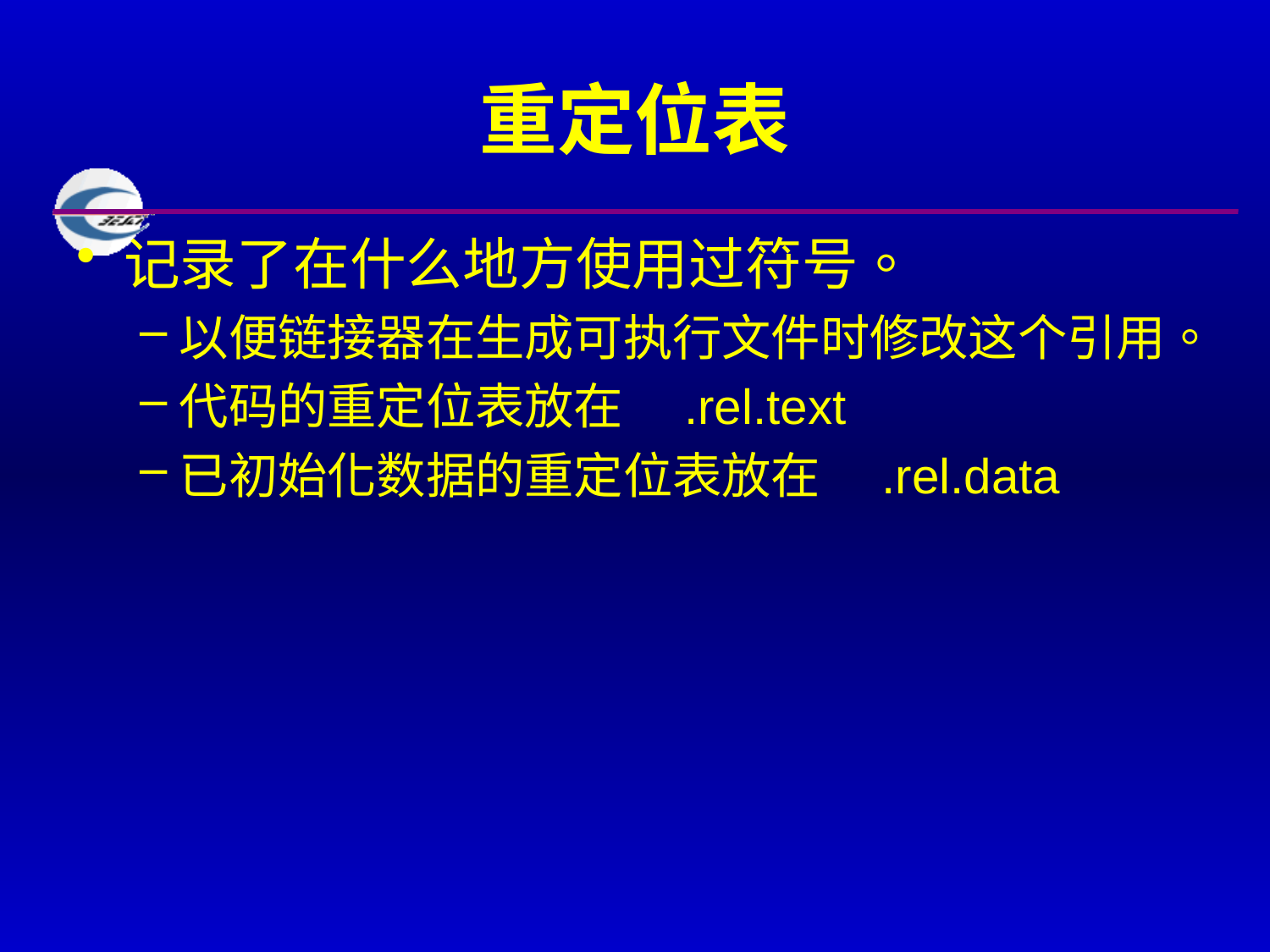

# 重定位表
记录了在什么地方使用过符号。
以便链接器在生成可执行文件时修改这个引用。
代码的重定位表放在　.rel.text
已初始化数据的重定位表放在　.rel.data